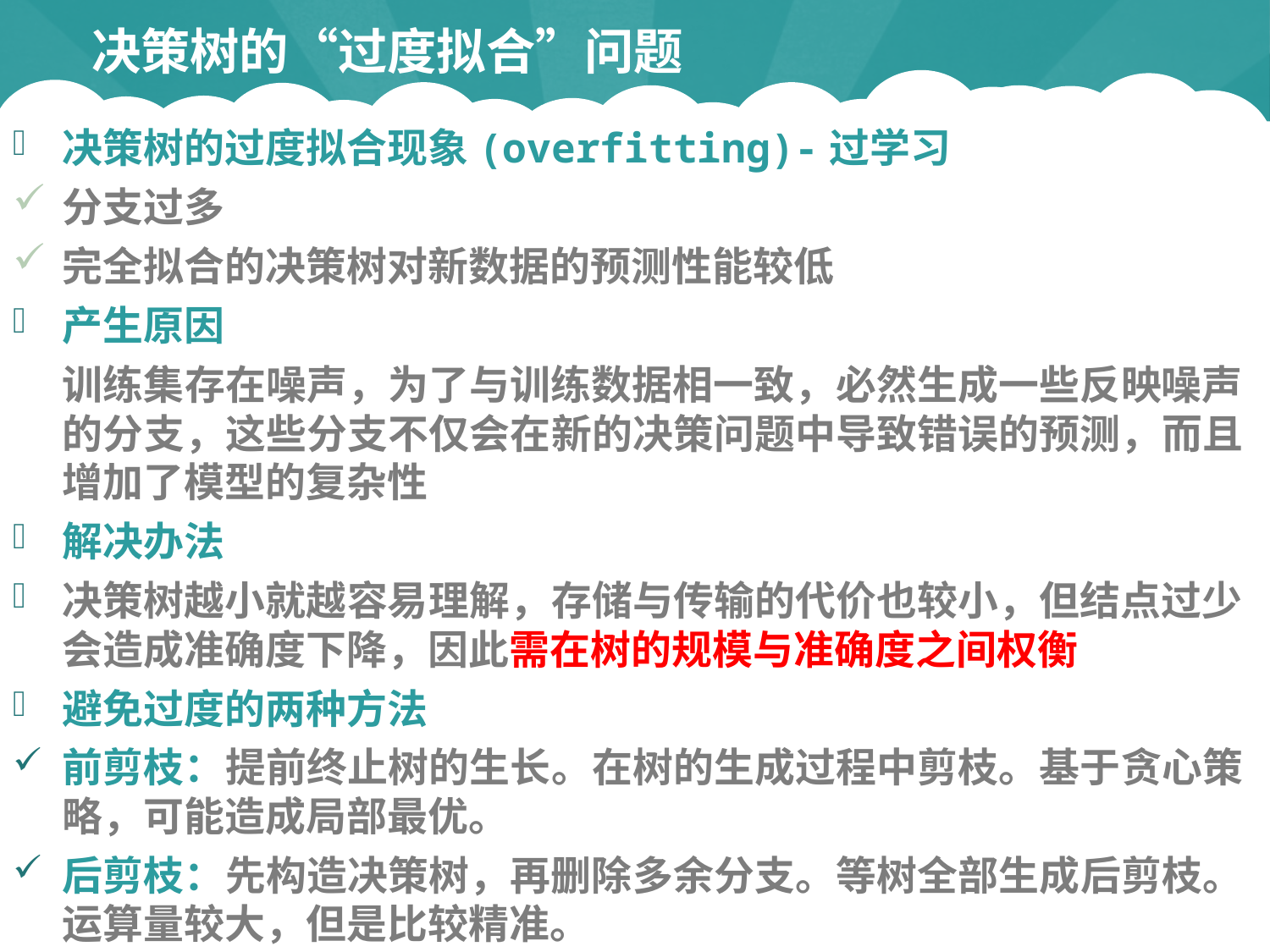

# 决策树的“过度拟合”问题
决策树的过度拟合现象(overfitting)-过学习
分支过多
完全拟合的决策树对新数据的预测性能较低
产生原因
训练集存在噪声，为了与训练数据相一致，必然生成一些反映噪声的分支，这些分支不仅会在新的决策问题中导致错误的预测，而且增加了模型的复杂性
解决办法
决策树越小就越容易理解，存储与传输的代价也较小，但结点过少会造成准确度下降，因此需在树的规模与准确度之间权衡
避免过度的两种方法
前剪枝：提前终止树的生长。在树的生成过程中剪枝。基于贪心策略，可能造成局部最优。
后剪枝：先构造决策树，再删除多余分支。等树全部生成后剪枝。运算量较大，但是比较精准。